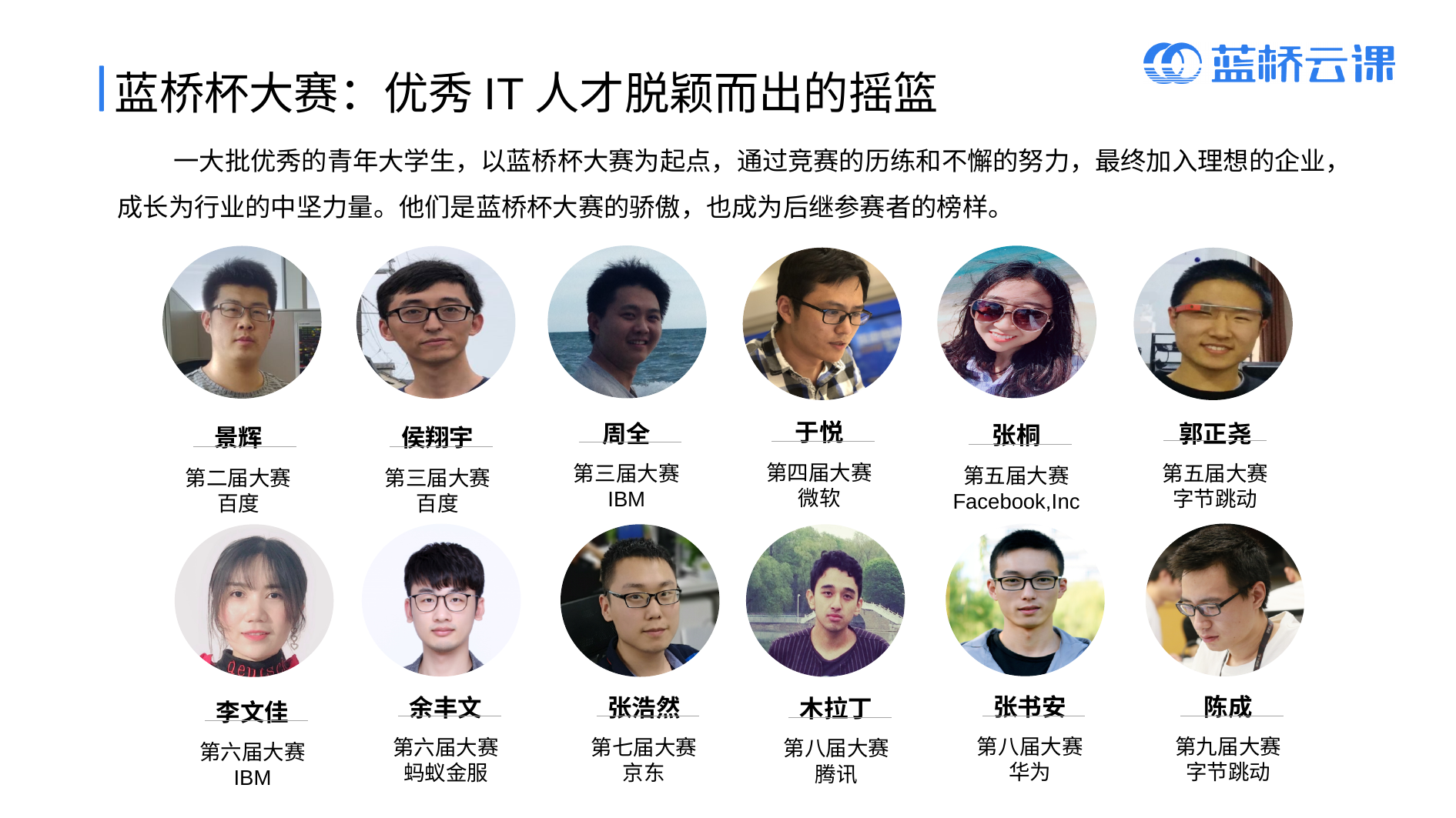

蓝桥杯大赛：优秀IT人才脱颖而出的摇篮

  一大批优秀的青年大学生，以蓝桥杯大赛为起点，通过竞赛的历练和不懈的努力，最终加入理想的企业，成长为行业的中坚力量。他们是蓝桥杯大赛的骄傲，也成为后继参赛者的榜样。

张桐
第五届大赛
Facebook,Inc

侯翔宇
第三届大赛
百度

于悦
第四届大赛
微软

周全
第三届大赛
IBM
郭正尧
第五届大赛
字节跳动
景辉
第二届大赛
百度

张书安
第八届大赛
华为

陈成
第九届大赛
字节跳动

余丰文
第六届大赛
蚂蚁金服

李文佳
第六届大赛
IBM

张浩然
第七届大赛
京东

木拉丁
第八届大赛
腾讯